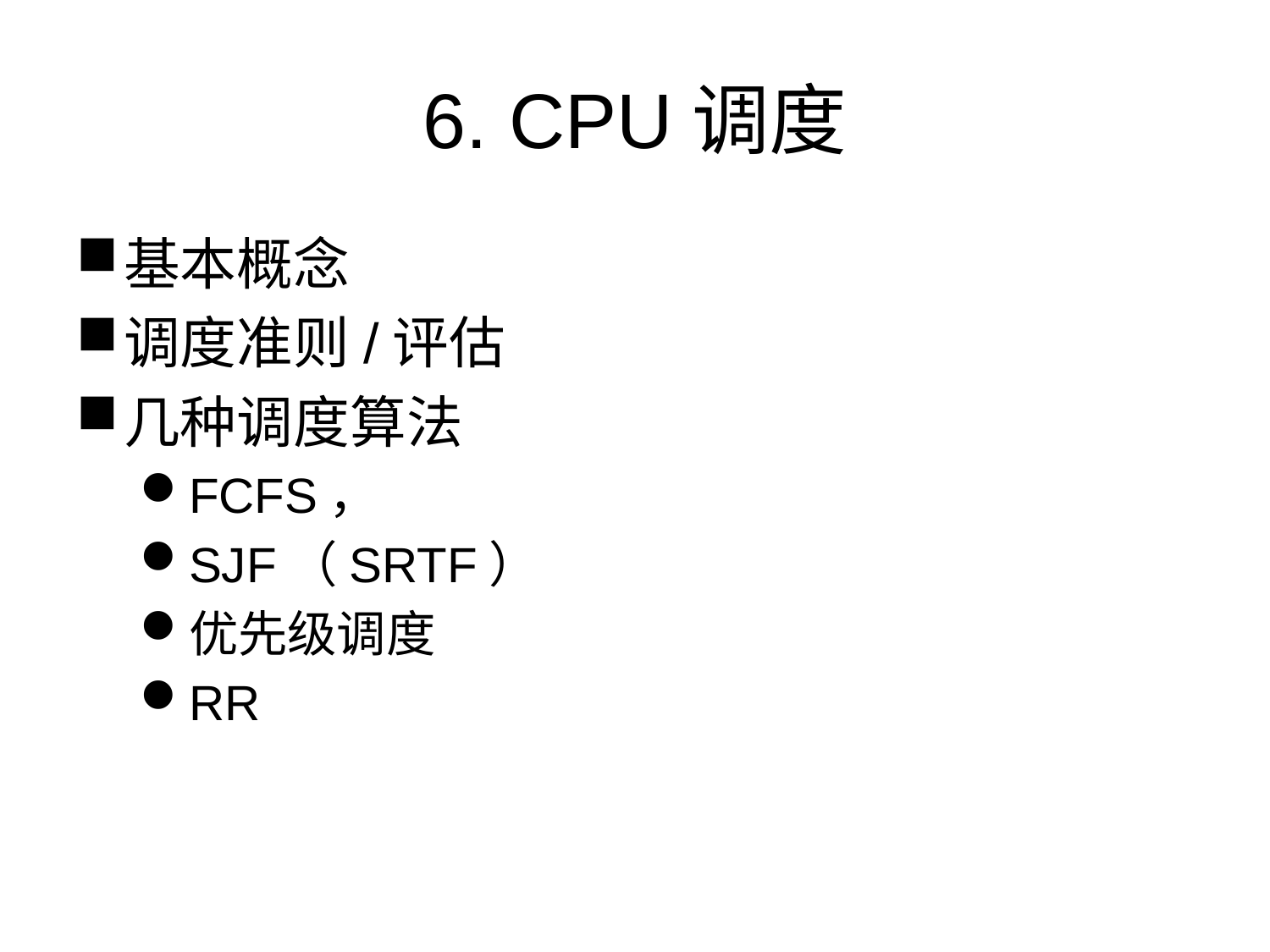

# 6. CPU调度
基本概念
调度准则/评估
几种调度算法
FCFS，
SJF（SRTF）
优先级调度
RR